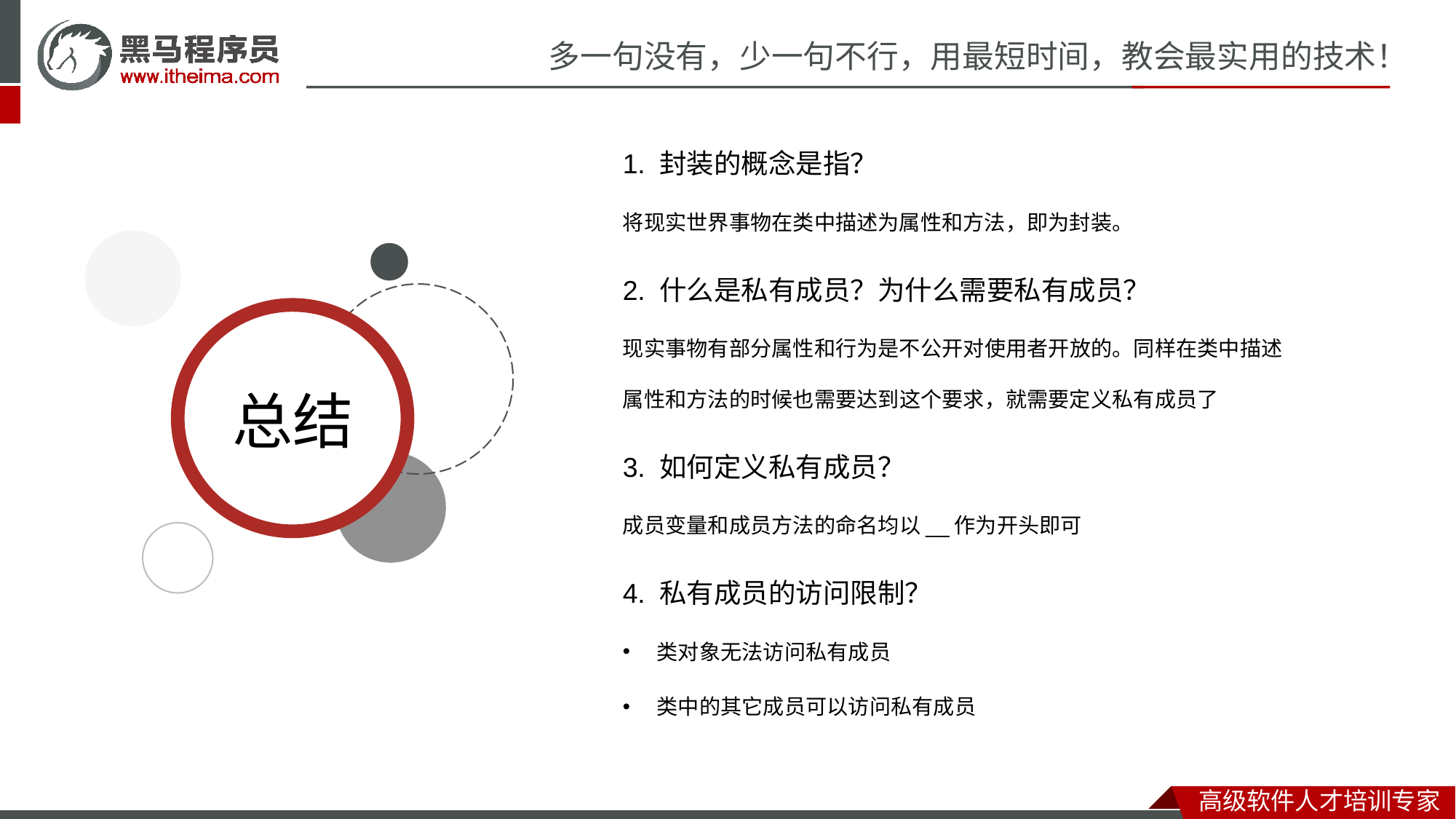

1. 封装的概念是指？
将现实世界事物在类中描述为属性和方法，即为封装。
2. 什么是私有成员？为什么需要私有成员？
现实事物有部分属性和行为是不公开对使用者开放的。同样在类中描述属性和方法的时候也需要达到这个要求，就需要定义私有成员了
3. 如何定义私有成员？
成员变量和成员方法的命名均以__作为开头即可
4. 私有成员的访问限制？
类对象无法访问私有成员
类中的其它成员可以访问私有成员